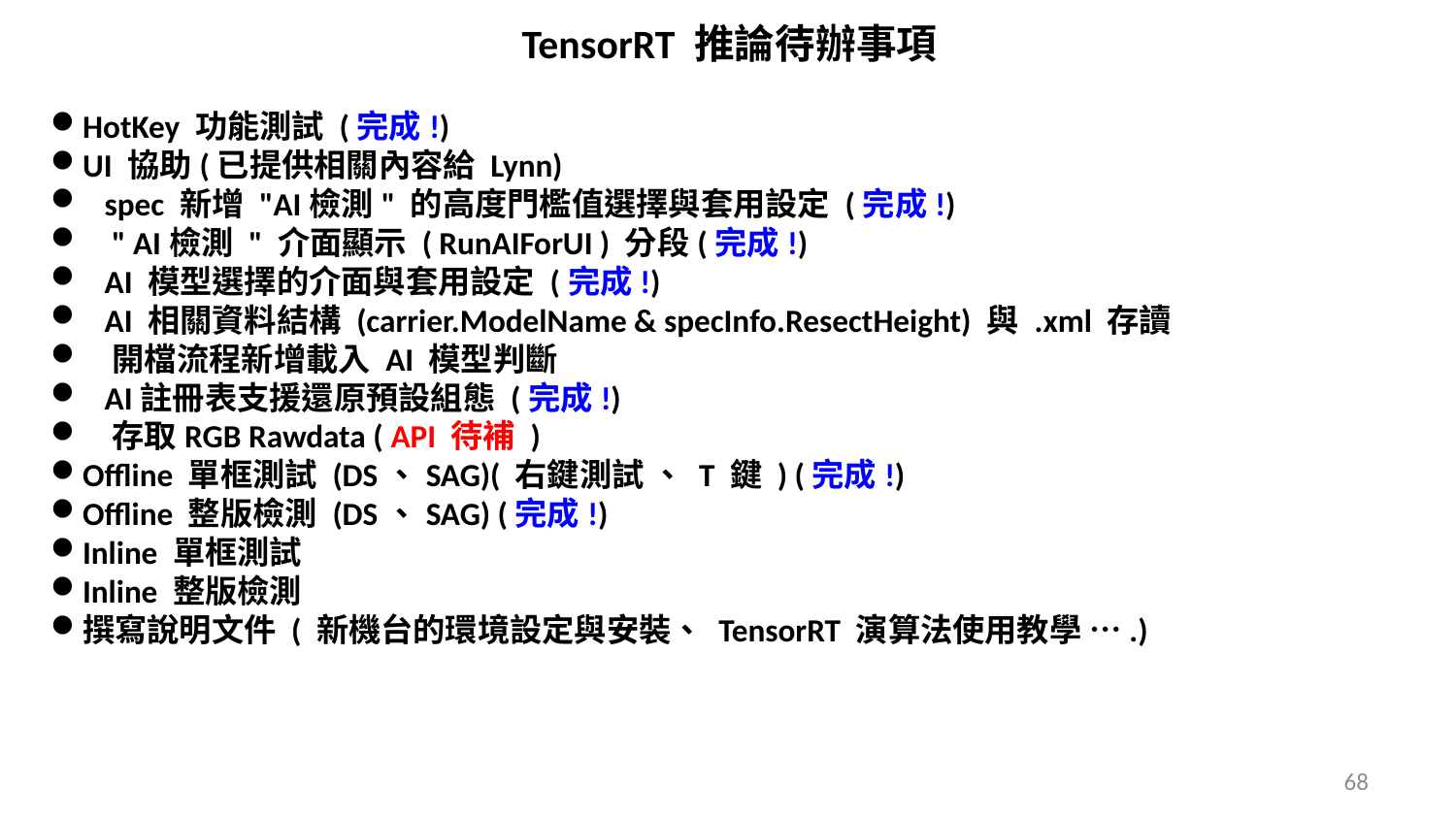

TensorRT 推論待辦事項
HotKey 功能測試 (完成!)
UI 協助(已提供相關內容給 Lynn)
   spec 新增 "AI檢測" 的高度門檻值選擇與套用設定 (完成!)
    " AI檢測 " 介面顯示 ( RunAIForUI ) 分段(完成!)
   AI 模型選擇的介面與套用設定 (完成!)
   AI 相關資料結構 (carrier.ModelName & specInfo.ResectHeight) 與 .xml 存讀
   開檔流程新增載入 AI 模型判斷
   AI註冊表支援還原預設組態 (完成!)
   存取RGB Rawdata ( API 待補 )
Offline 單框測試 (DS、SAG)( 右鍵測試 、 T 鍵 ) (完成!)
Offline 整版檢測 (DS、SAG) (完成!)
Inline 單框測試
Inline 整版檢測
撰寫說明文件 ( 新機台的環境設定與安裝、 TensorRT 演算法使用教學 ….)

68